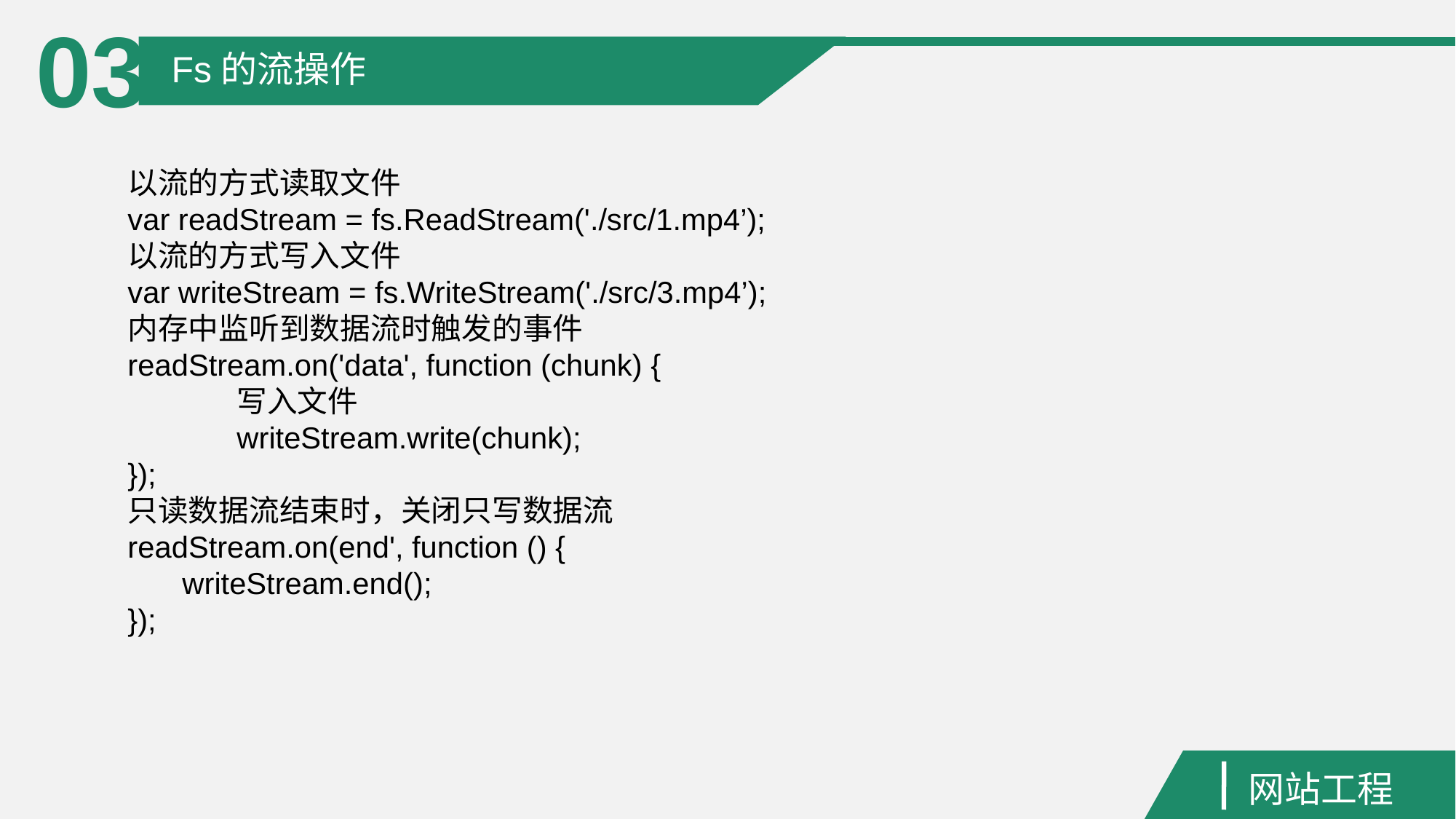

03

Fs的流操作
以流的方式读取文件
var readStream = fs.ReadStream('./src/1.mp4’);
以流的方式写入文件
var writeStream = fs.WriteStream('./src/3.mp4’);
内存中监听到数据流时触发的事件
readStream.on('data', function (chunk) {
	写入文件
writeStream.write(chunk);
});
只读数据流结束时，关闭只写数据流
readStream.on(end', function () {
writeStream.end();
});